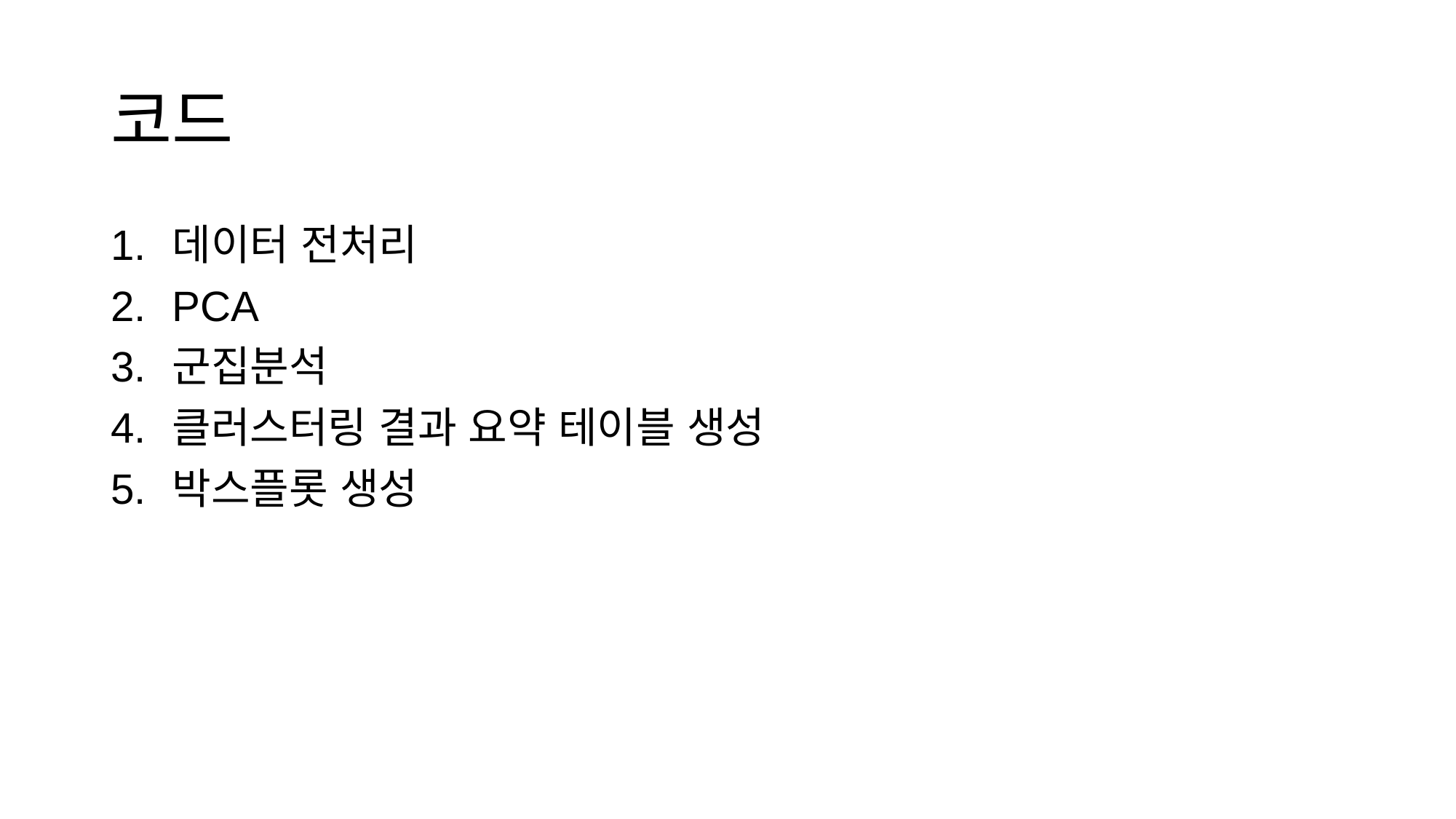

# 코드
데이터 전처리
PCA
군집분석
클러스터링 결과 요약 테이블 생성
박스플롯 생성